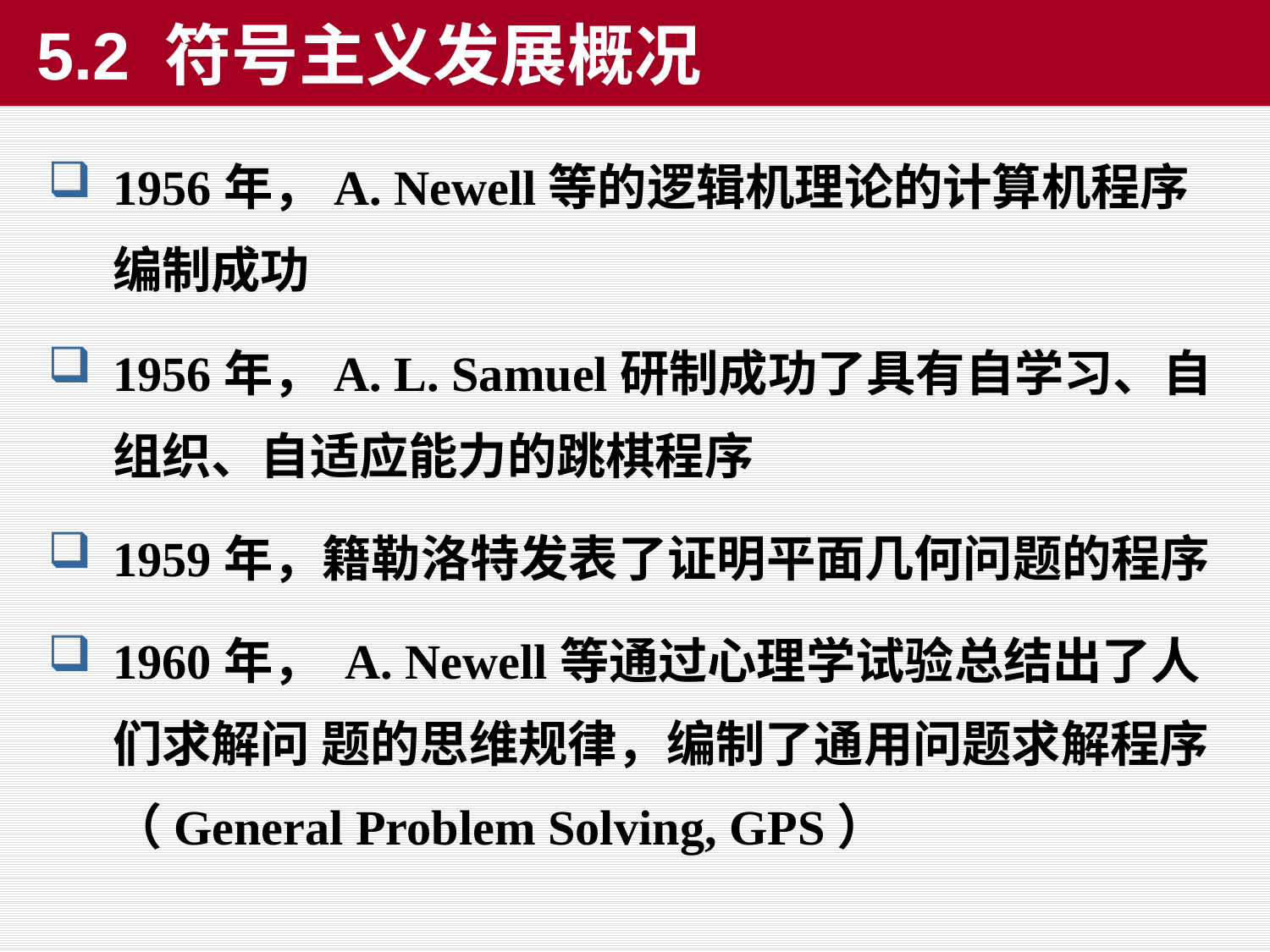

5.2 符号主义发展概况
1956年，A. Newell等的逻辑机理论的计算机程序编制成功
1956年，A. L. Samuel研制成功了具有自学习、自组织、自适应能力的跳棋程序
1959年，籍勒洛特发表了证明平面几何问题的程序
1960年， A. Newell等通过心理学试验总结出了人们求解问 题的思维规律，编制了通用问题求解程序（General Problem Solving, GPS）